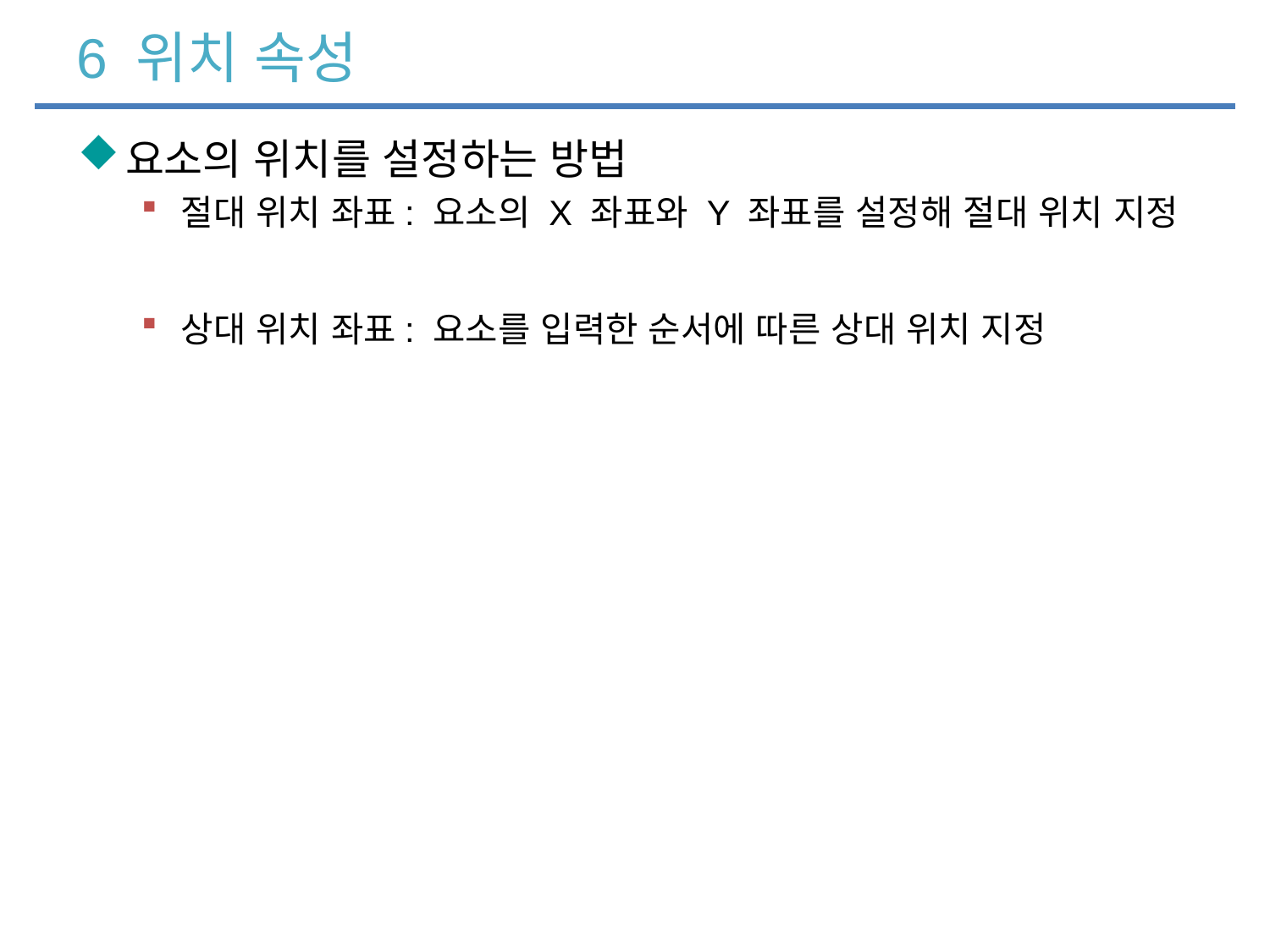

# 6 위치 속성
요소의 위치를 설정하는 방법
절대 위치 좌표: 요소의 X 좌표와 Y 좌표를 설정해 절대 위치 지정

상대 위치 좌표: 요소를 입력한 순서에 따른 상대 위치 지정